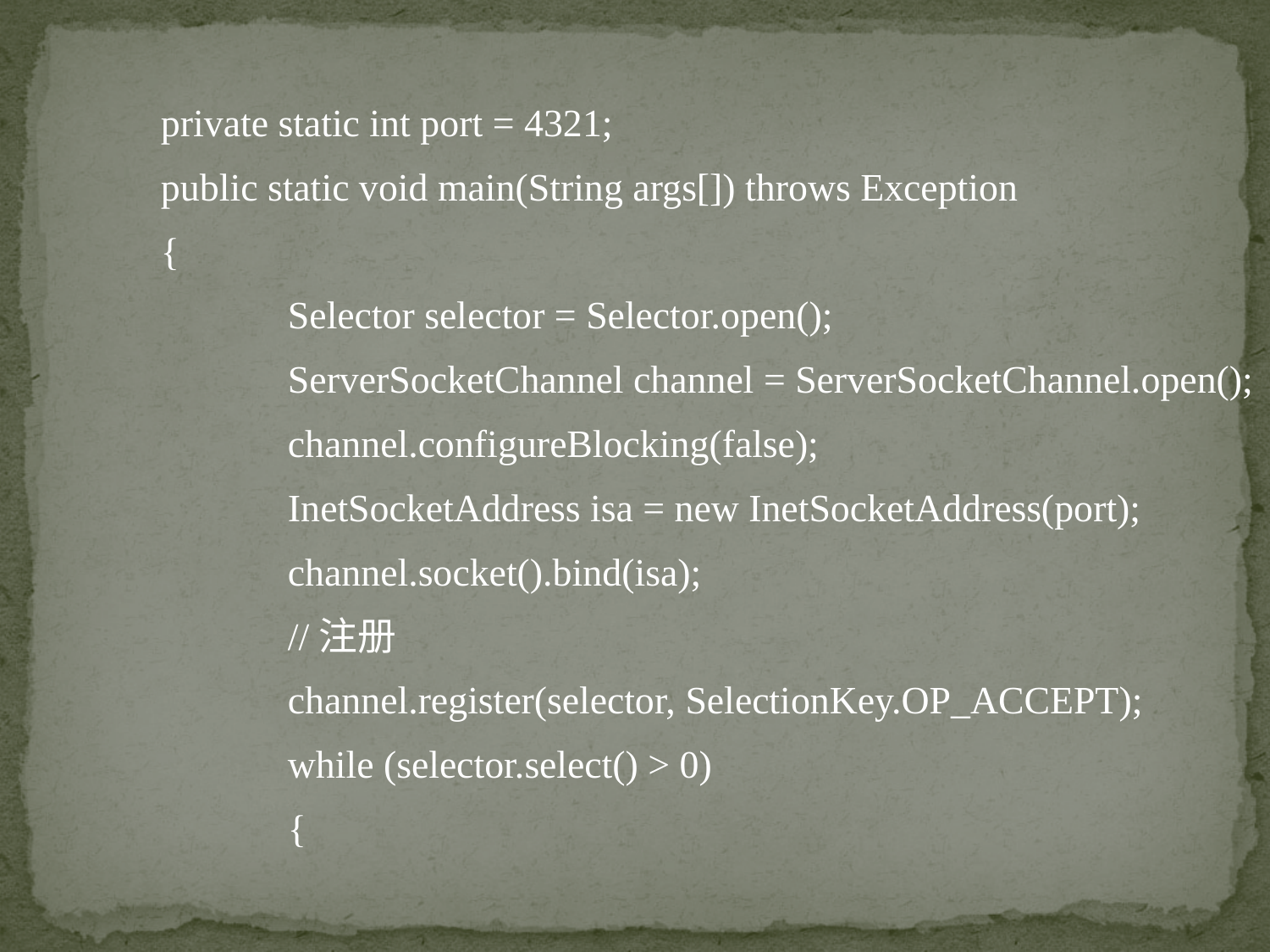

private static int port = 4321;
	public static void main(String args[]) throws Exception
	{
		Selector selector = Selector.open();
		ServerSocketChannel channel = ServerSocketChannel.open();
		channel.configureBlocking(false);
		InetSocketAddress isa = new InetSocketAddress(port);
		channel.socket().bind(isa);
		//注册
		channel.register(selector, SelectionKey.OP_ACCEPT);
		while (selector.select() > 0)
		{